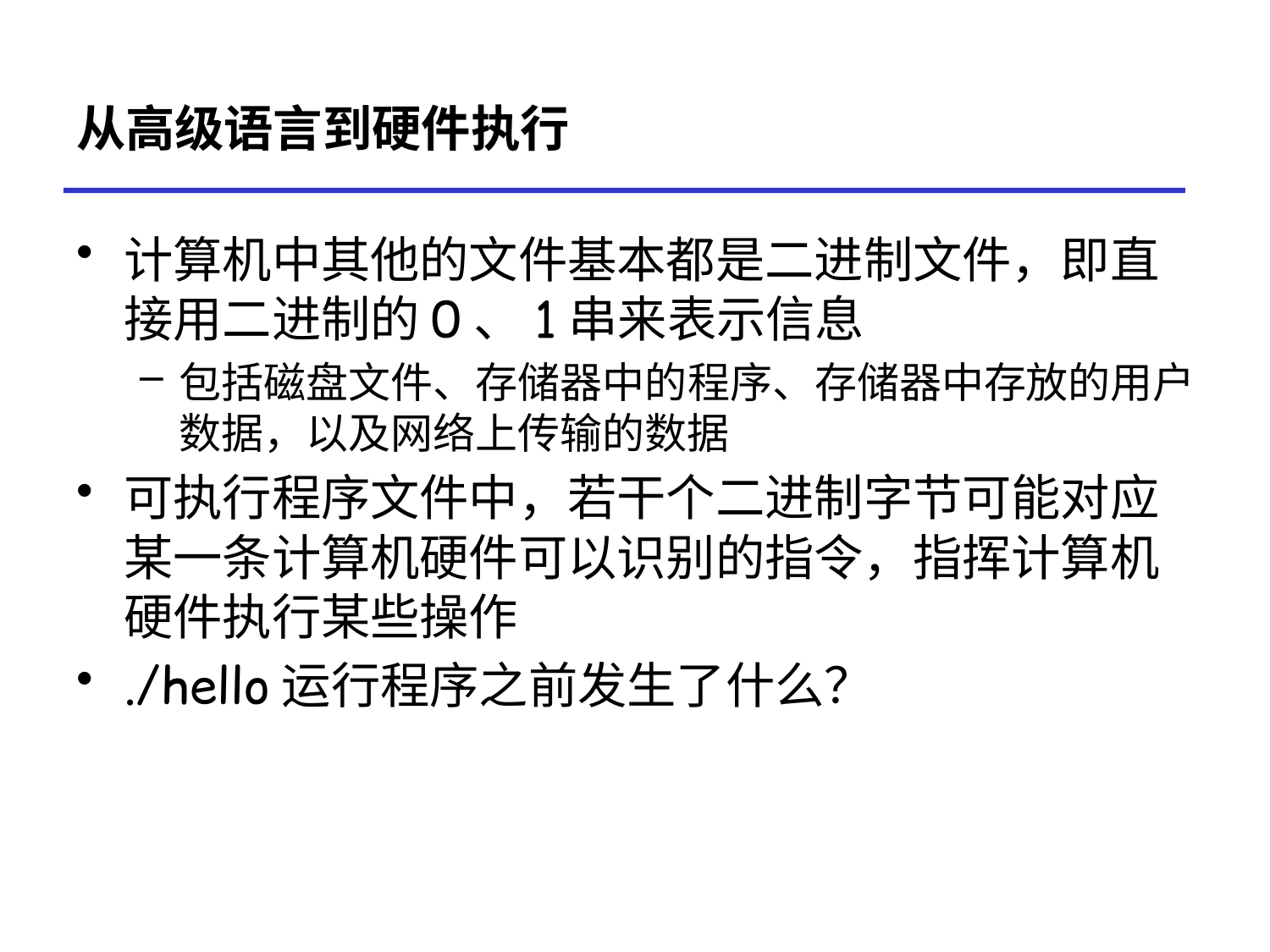

# 从高级语言到硬件执行
计算机中其他的文件基本都是二进制文件，即直接用二进制的0、1串来表示信息
包括磁盘文件、存储器中的程序、存储器中存放的用户数据，以及网络上传输的数据
可执行程序文件中，若干个二进制字节可能对应某一条计算机硬件可以识别的指令，指挥计算机硬件执行某些操作
./hello运行程序之前发生了什么？